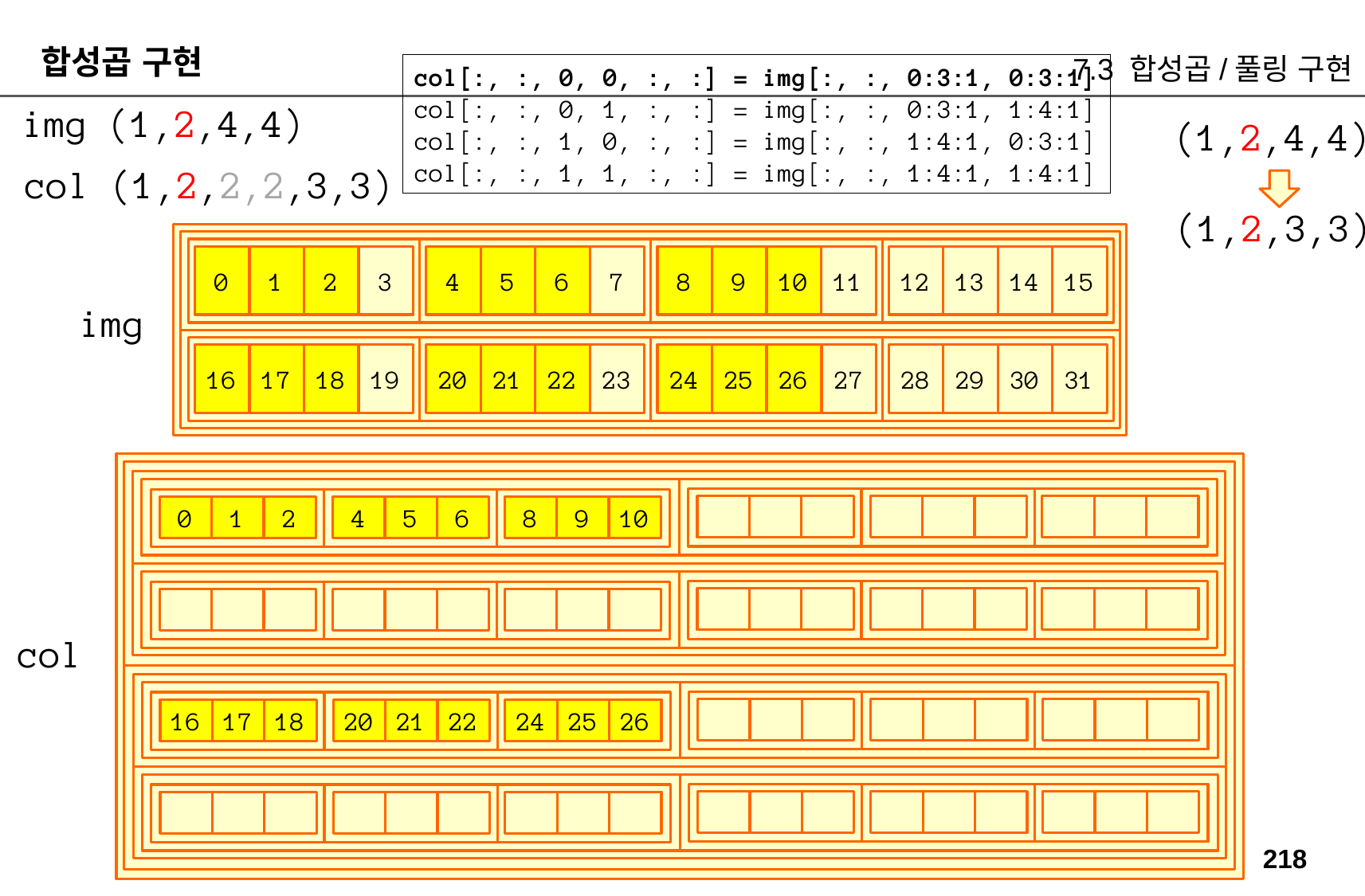

합성곱 구현
7.3 합성곱/풀링 구현
col[:, :, 0, 0, :, :] = img[:, :, 0:3:1, 0:3:1]
col[:, :, 0, 1, :, :] = img[:, :, 0:3:1, 1:4:1]
col[:, :, 1, 0, :, :] = img[:, :, 1:4:1, 0:3:1]
col[:, :, 1, 1, :, :] = img[:, :, 1:4:1, 1:4:1]
img (1,2,4,4)
(1,2,4,4)
col (1,2,2,2,3,3)

(1,2,3,3)

15
14
10
11
12
13
3
7
8
9
2
6
0
1
4
5
img

27
31
30
28
29
26
18
19
22
23
24
25
16
17
20
21

2
6
10
1
5
9
0
4
8

col

18
22
26
17
21
25
16
20
24